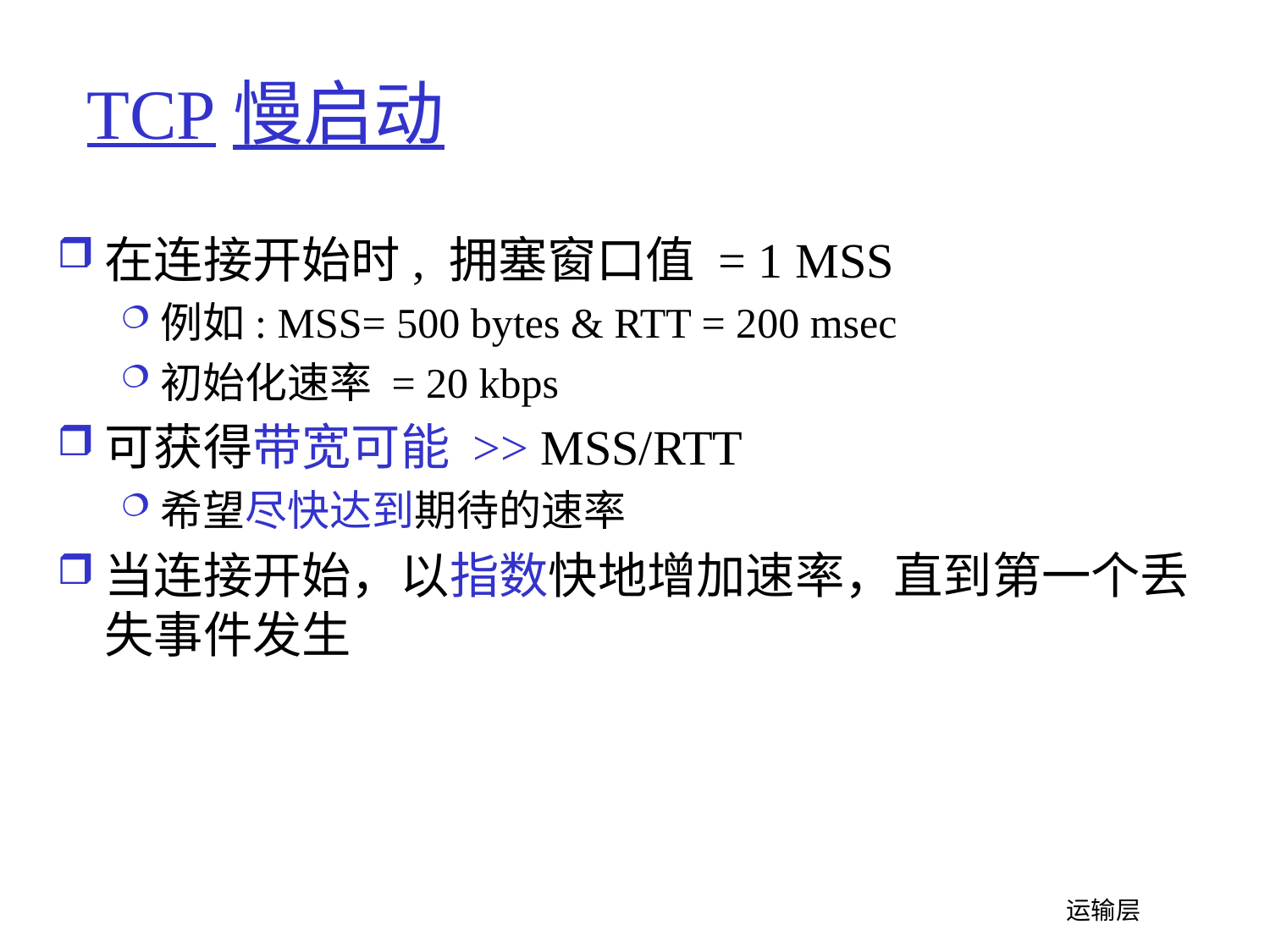

# TCP慢启动
在连接开始时, 拥塞窗口值 = 1 MSS
例如: MSS= 500 bytes & RTT = 200 msec
初始化速率 = 20 kbps
可获得带宽可能 >> MSS/RTT
希望尽快达到期待的速率
当连接开始，以指数快地增加速率，直到第一个丢失事件发生

 运输层
112